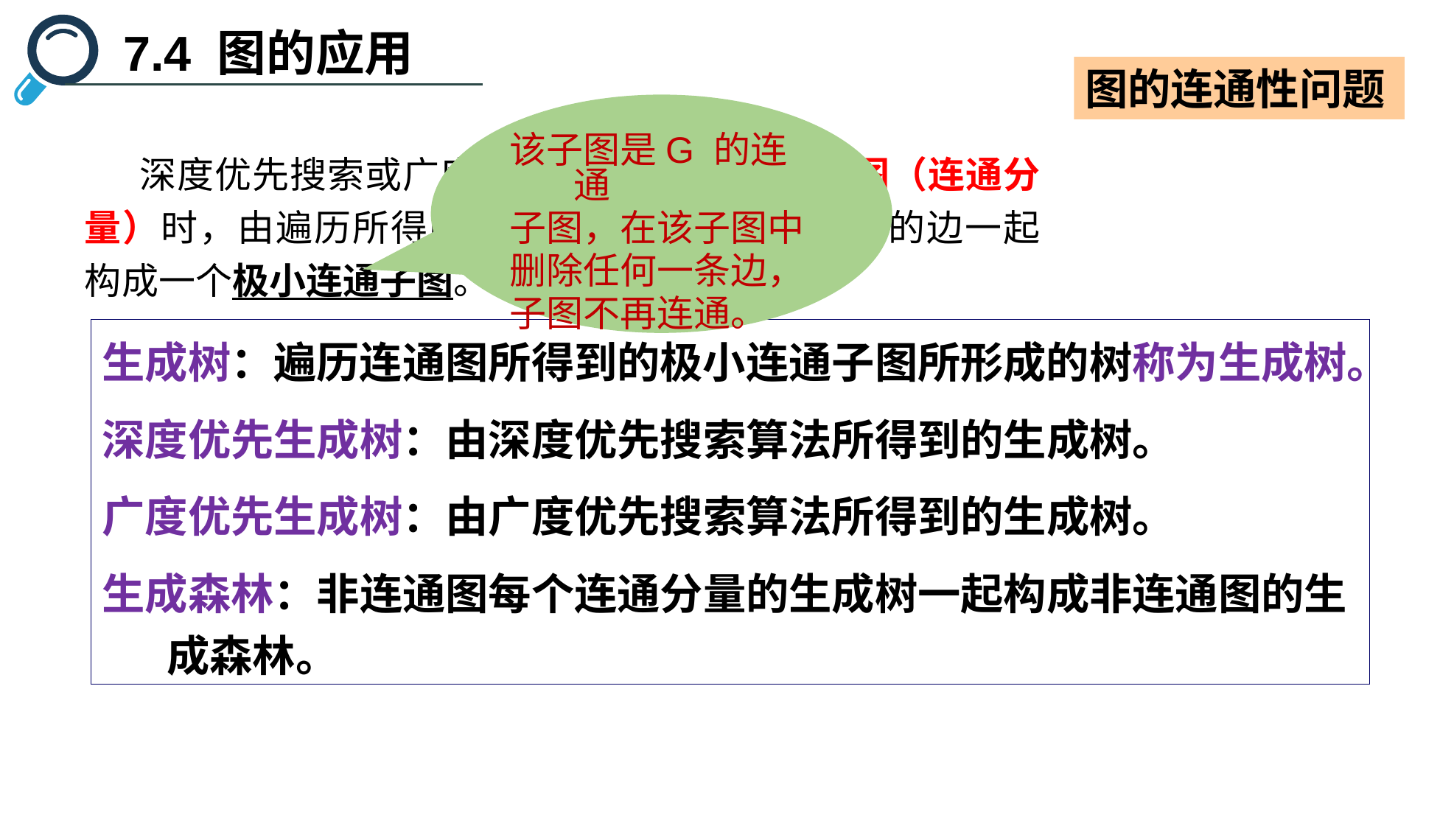

7.4 图的应用
图的连通性问题
该子图是G 的连通
子图，在该子图中
删除任何一条边，
子图不再连通。

深度优先搜索或广度优先搜索遍历一个连通图（连通分量）时，由遍历所得的顶点集与遍历所实际走过的边一起构成一个极小连通子图。
生成树：遍历连通图所得到的极小连通子图所形成的树称为生成树。
深度优先生成树：由深度优先搜索算法所得到的生成树。
广度优先生成树：由广度优先搜索算法所得到的生成树。
生成森林：非连通图每个连通分量的生成树一起构成非连通图的生成森林。